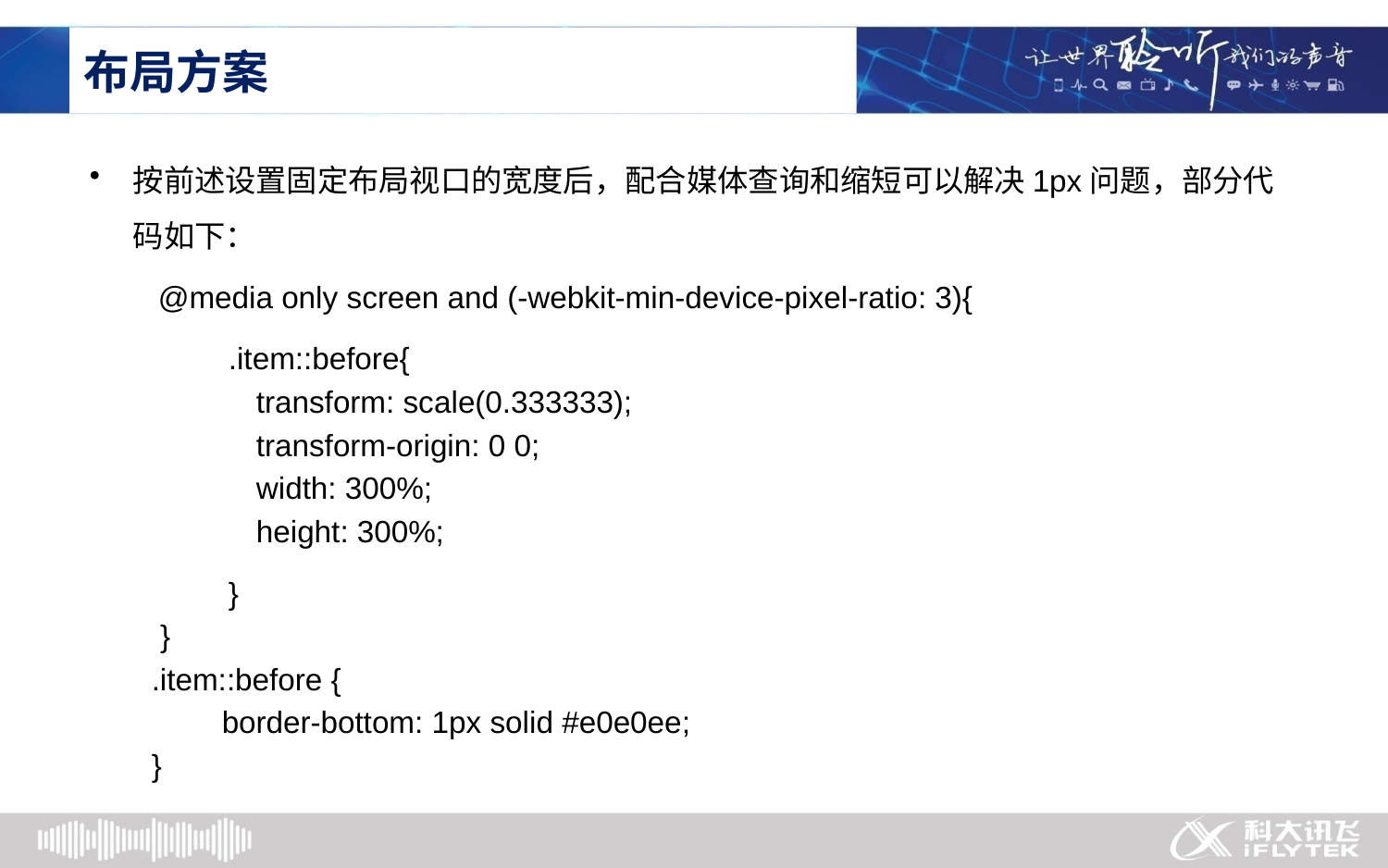

# 布局方案
按前述设置固定布局视口的宽度后，配合媒体查询和缩短可以解决1px问题，部分代码如下：
        @media only screen and (-webkit-min-device-pixel-ratio: 3){
	.item::before{
	    transform: scale(0.333333);
	    transform-origin: 0 0;
	    width: 300%;
	    height: 300%;
	}
         }
        .item::before {
	border-bottom: 1px solid #e0e0ee;
        }